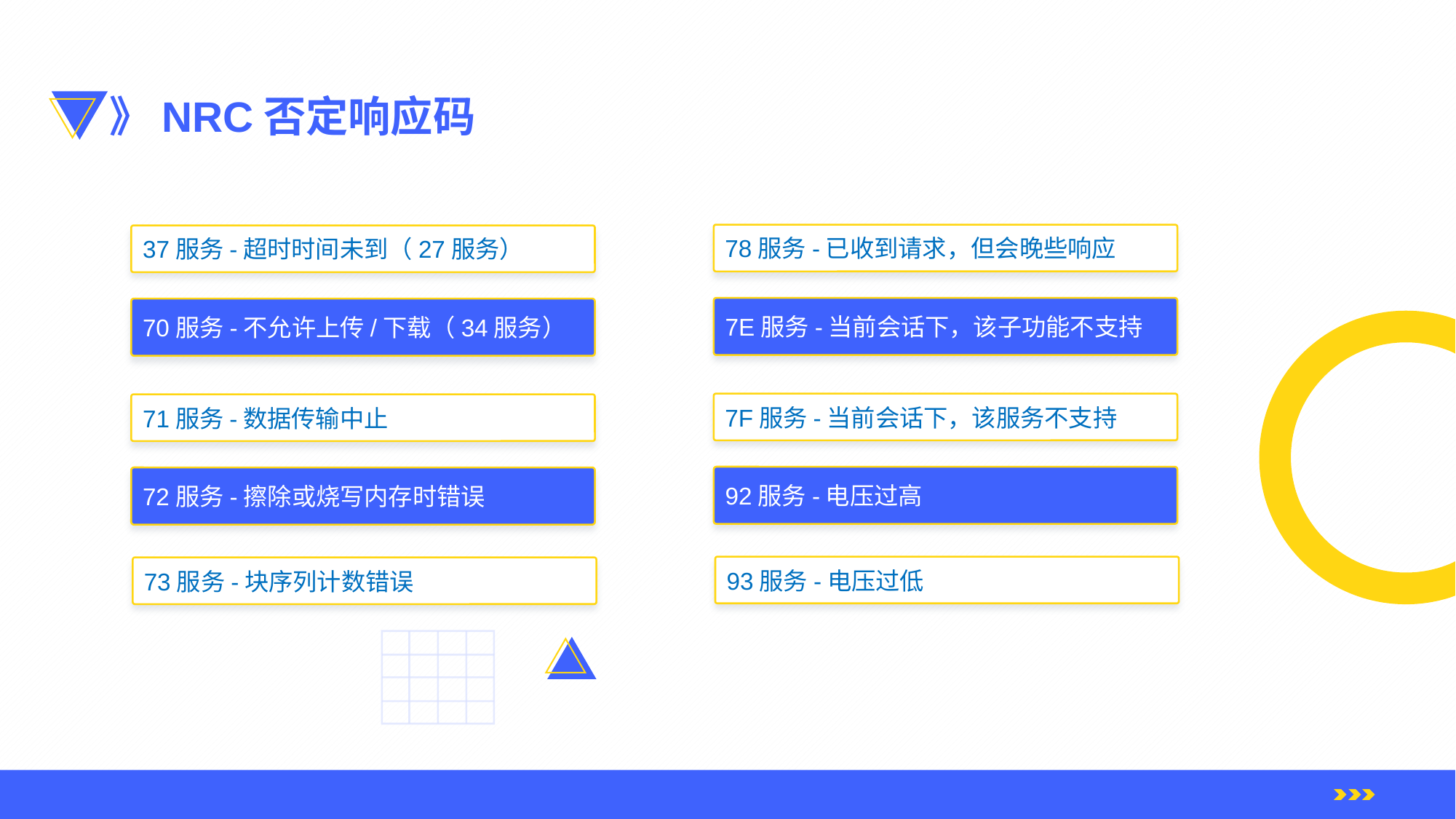

》NRC否定响应码

78服务-已收到请求，但会晚些响应
37服务-超时时间未到（27服务）
7E服务-当前会话下，该子功能不支持
70服务-不允许上传/下载（34服务）

7F服务-当前会话下，该服务不支持
71服务-数据传输中止
92服务-电压过高
72服务-擦除或烧写内存时错误
93服务-电压过低
73服务-块序列计数错误